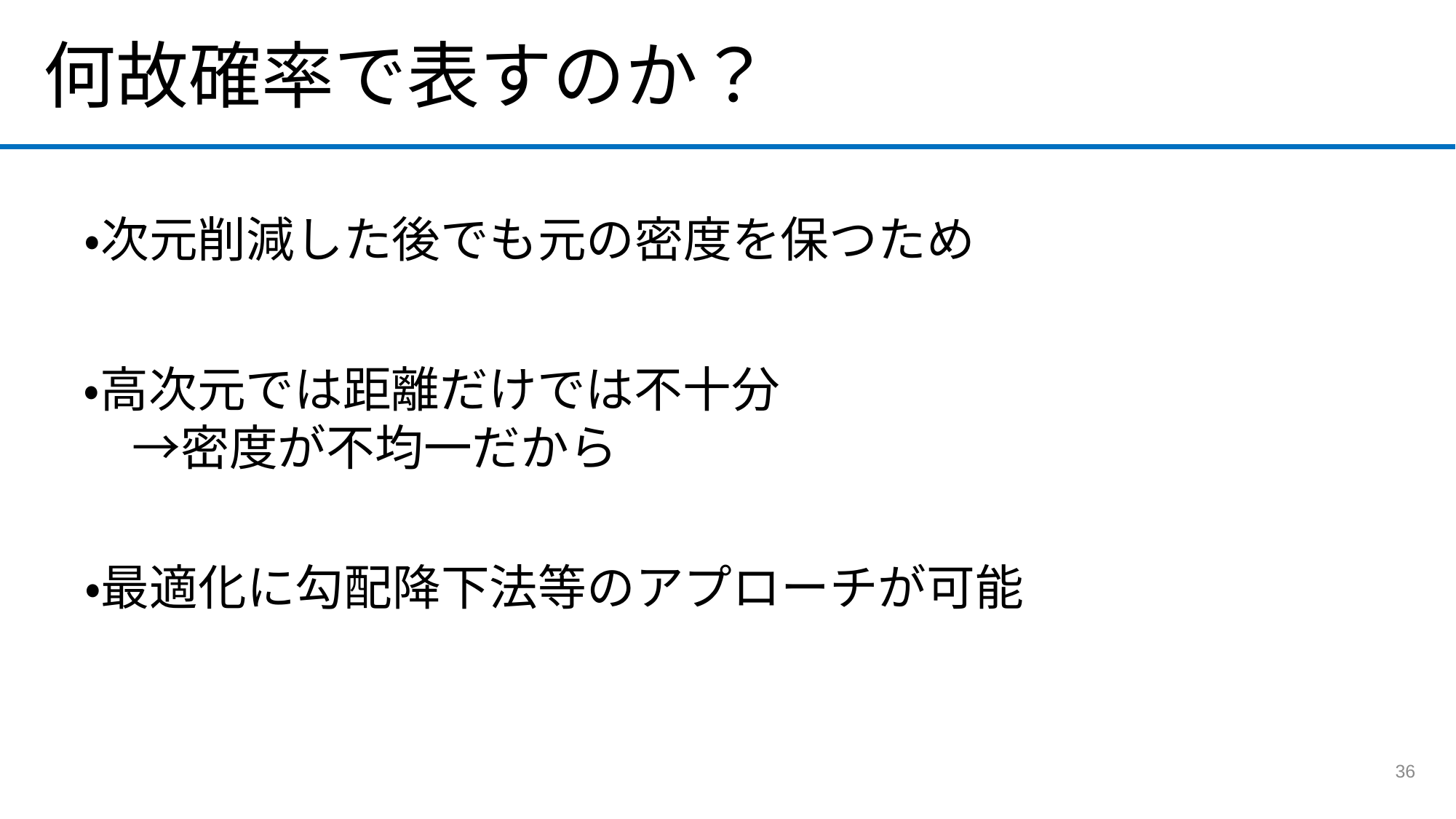

何故確率で表すのか？
・次元削減した後でも元の密度を保つため
・高次元では距離だけでは不十分
　→密度が不均一だから
・最適化に勾配降下法等のアプローチが可能
36